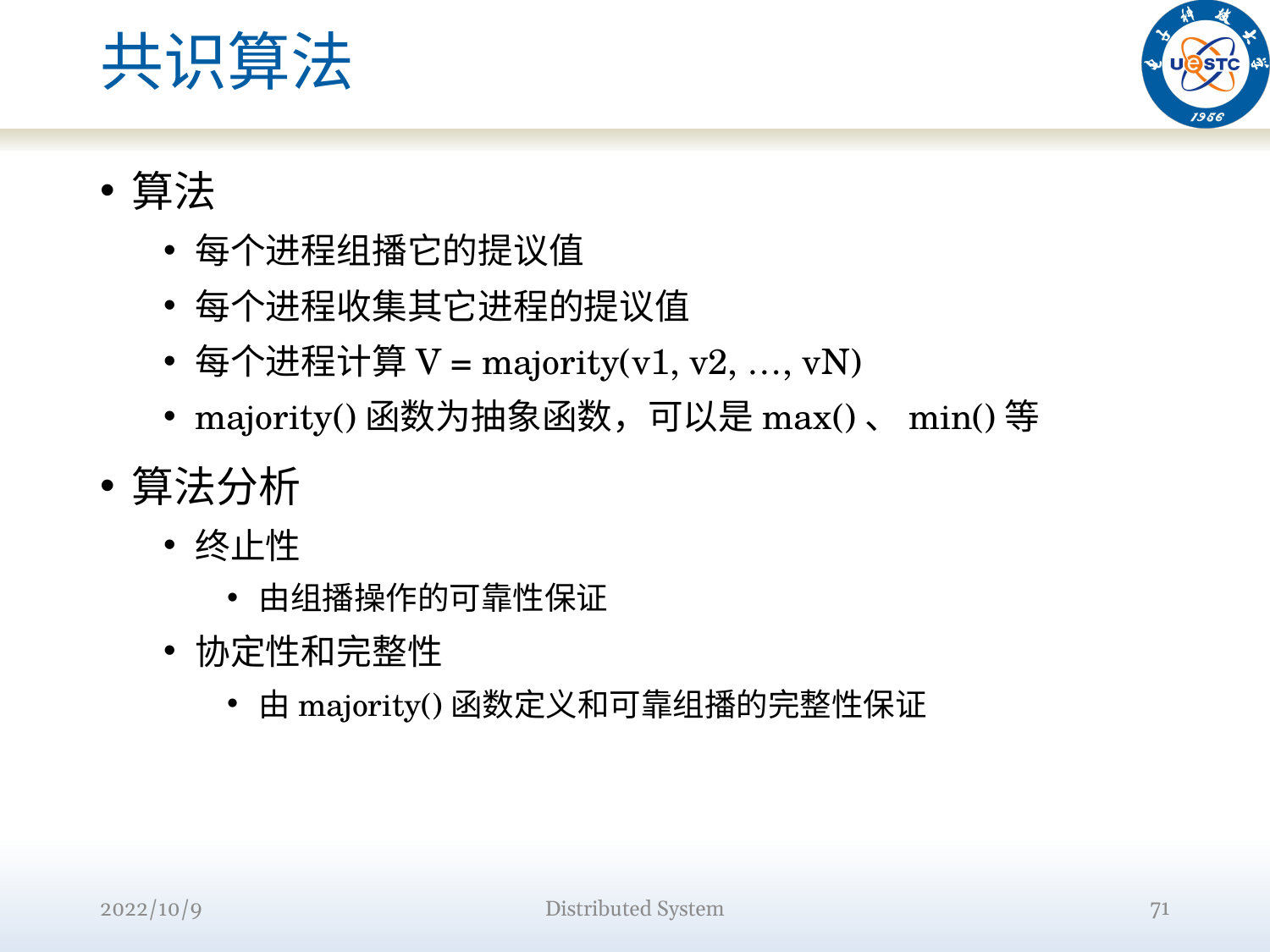

# 共识算法
算法
每个进程组播它的提议值
每个进程收集其它进程的提议值
每个进程计算V = majority(v1, v2, …, vN)
majority()函数为抽象函数，可以是max()、min()等
算法分析
终止性
由组播操作的可靠性保证
协定性和完整性
由majority()函数定义和可靠组播的完整性保证
2022/10/9
Distributed System
71